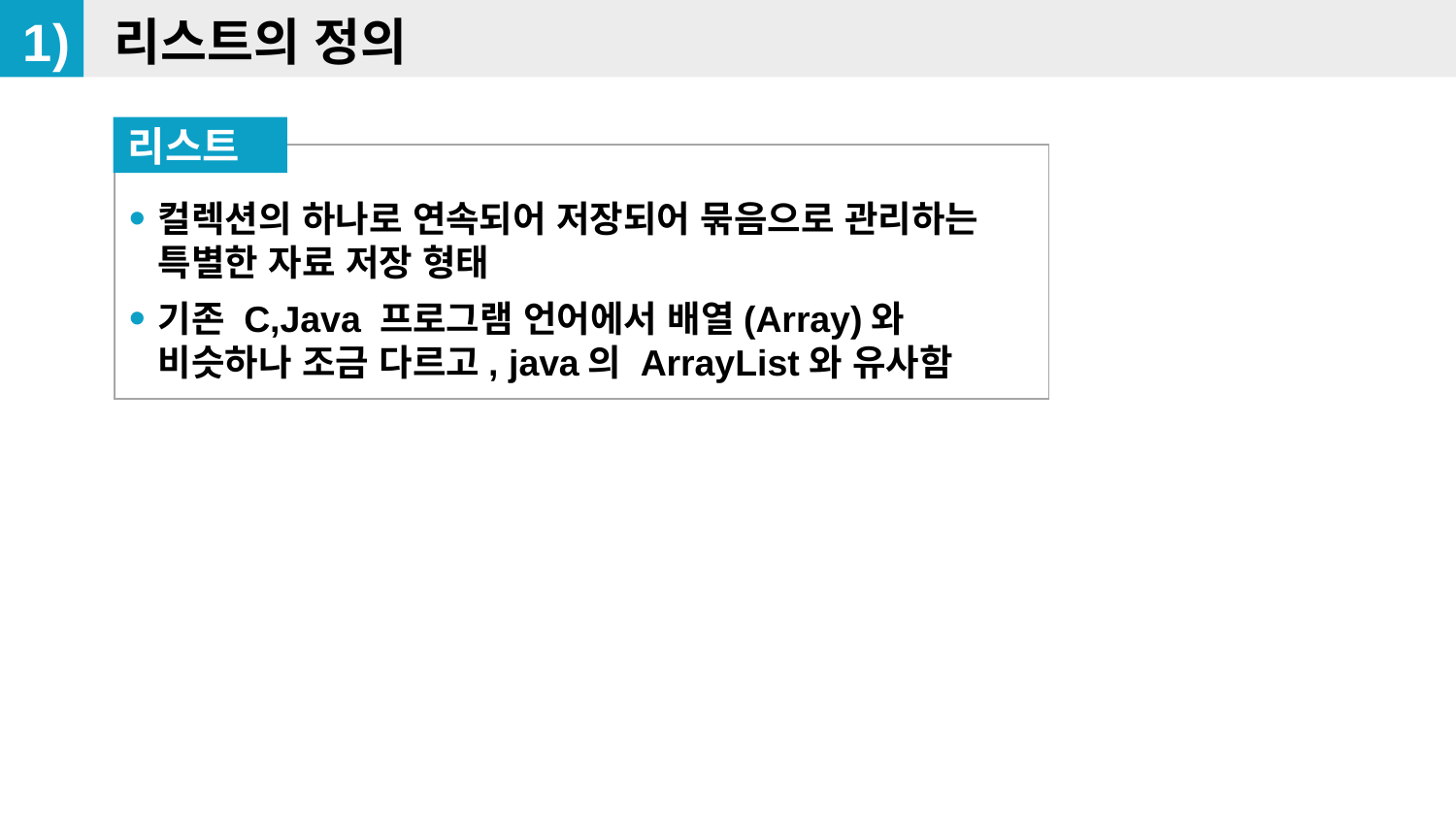

1)
리스트의 정의
리스트
컬렉션의 하나로 연속되어 저장되어 묶음으로 관리하는 특별한 자료 저장 형태
기존 C,Java 프로그램 언어에서 배열(Array)와 비슷하나 조금 다르고, java의 ArrayList와 유사함